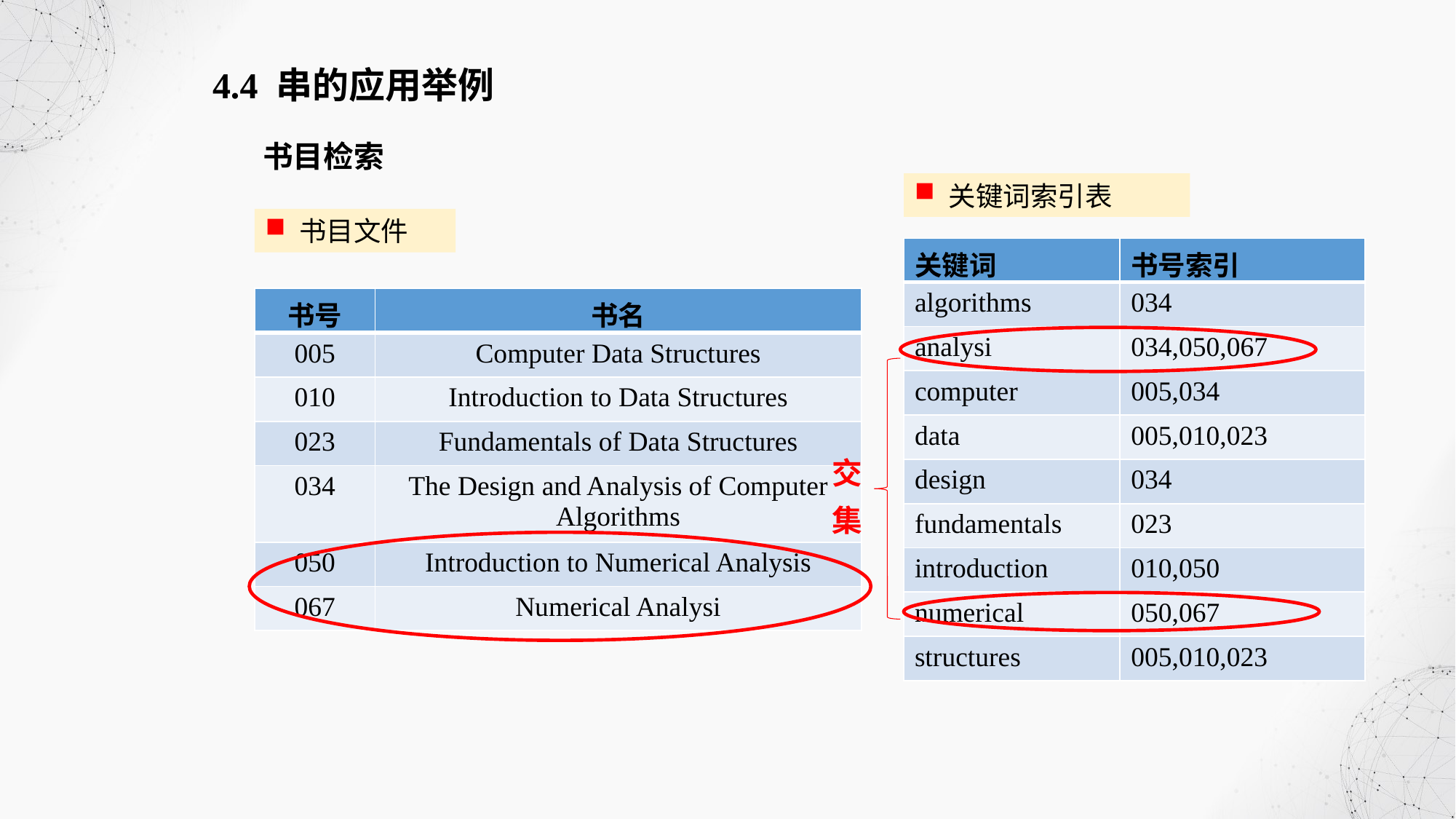

4.4 串的应用举例
书目检索
关键词索引表
书目文件
| 关键词 | 书号索引 |
| --- | --- |
| algorithms | 034 |
| analysi | 034,050,067 |
| computer | 005,034 |
| data | 005,010,023 |
| design | 034 |
| fundamentals | 023 |
| introduction | 010,050 |
| numerical | 050,067 |
| structures | 005,010,023 |
| 书号 | 书名 |
| --- | --- |
| 005 | Computer Data Structures |
| 010 | Introduction to Data Structures |
| 023 | Fundamentals of Data Structures |
| 034 | The Design and Analysis of Computer Algorithms |
| 050 | Introduction to Numerical Analysis |
| 067 | Numerical Analysi |

交集